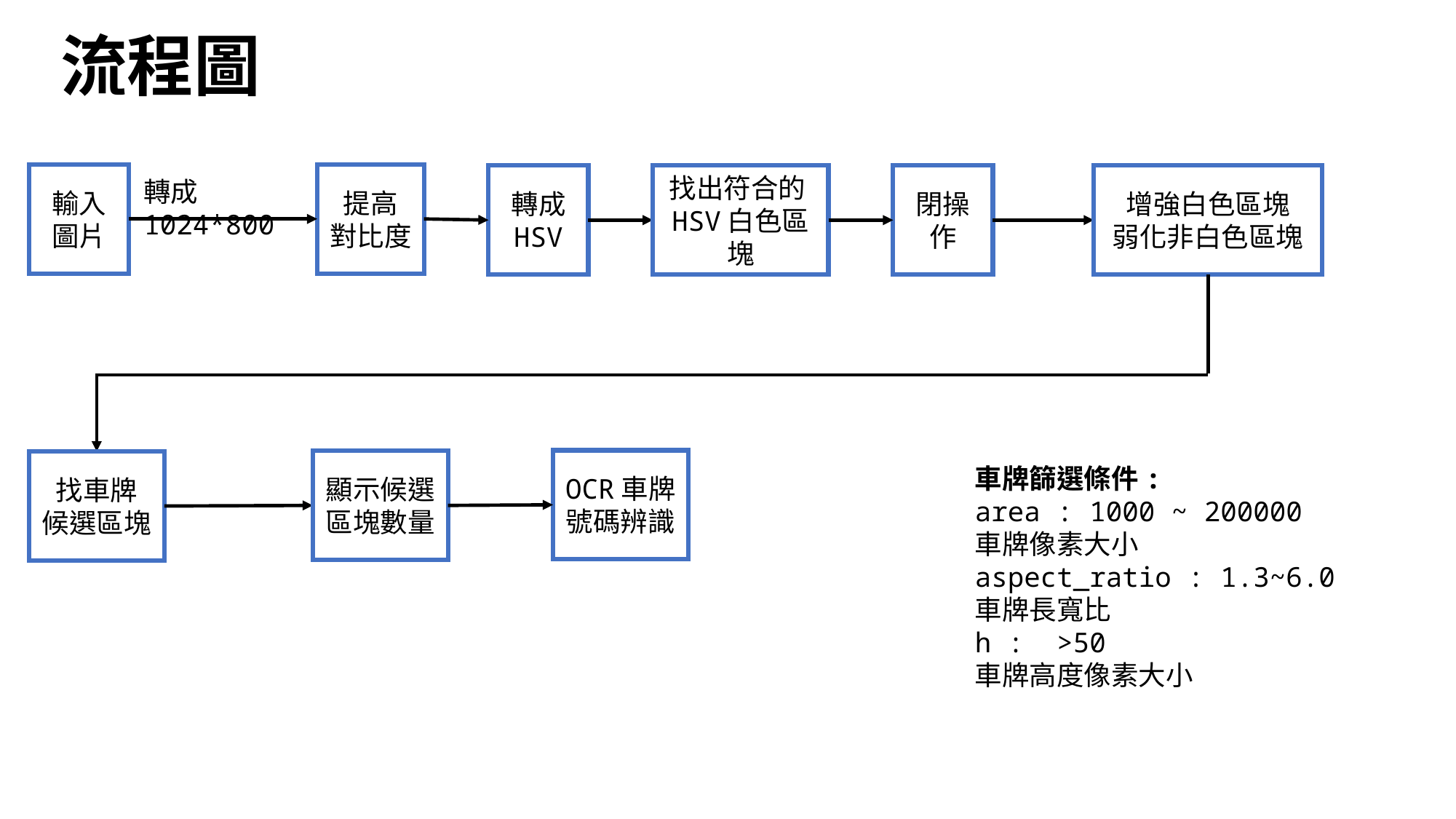

# 流程圖
輸入圖片
提高
對比度
轉成
HSV
找出符合的HSV白色區塊
閉操作
增強白色區塊
弱化非白色區塊
轉成1024*800
OCR車牌號碼辨識
顯示候選
區塊數量
找車牌
候選區塊
車牌篩選條件:
area : 1000 ~ 200000
車牌像素大小
aspect_ratio : 1.3~6.0
車牌長寬比
h :  >50
車牌高度像素大小